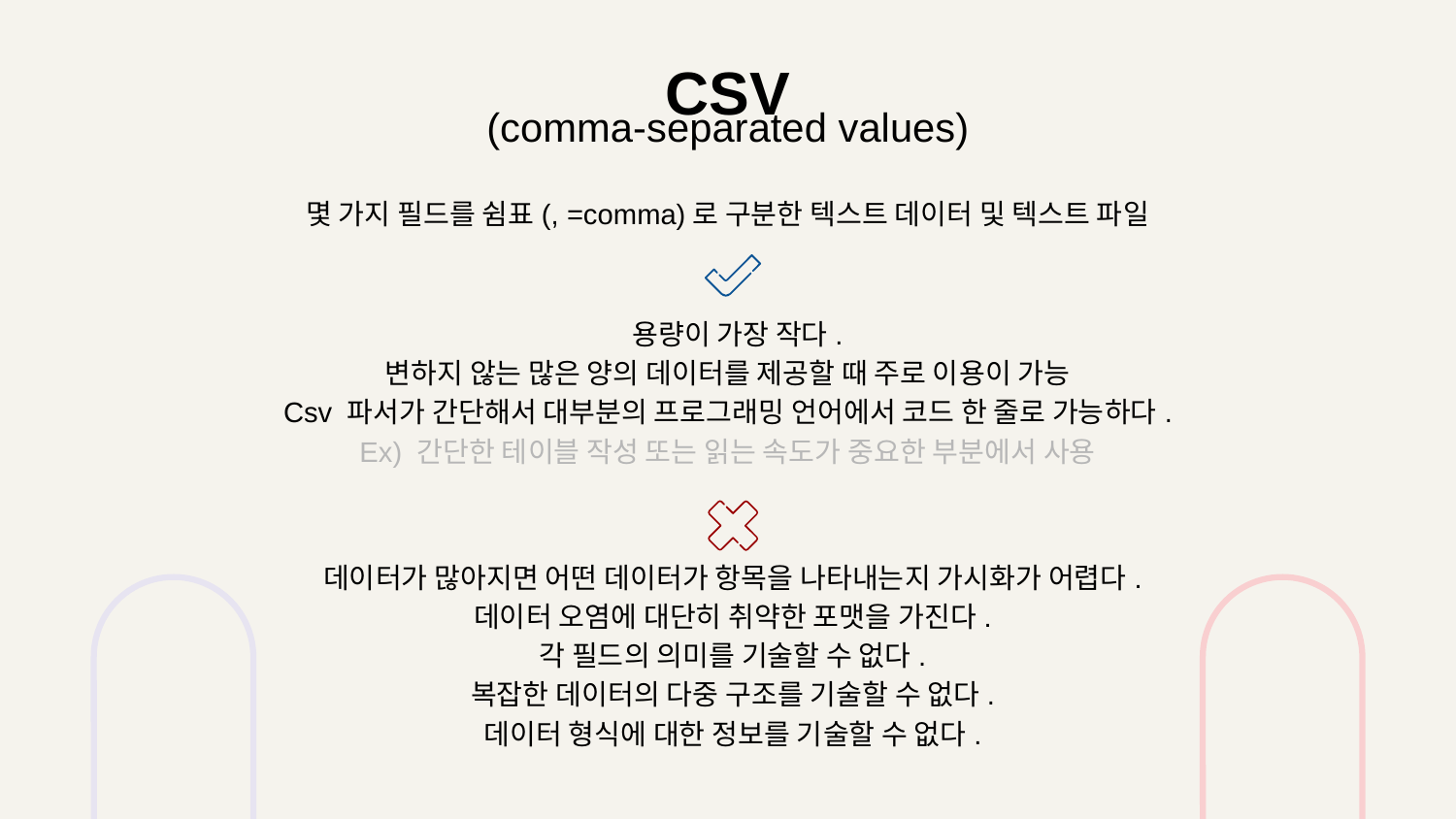

# CSV
(comma-separated values)
몇 가지 필드를 쉼표(, =comma)로 구분한 텍스트 데이터 및 텍스트 파일

  용량이 가장 작다.
변하지 않는 많은 양의 데이터를 제공할 때 주로 이용이 가능
Csv 파서가 간단해서 대부분의 프로그래밍 언어에서 코드 한 줄로 가능하다.
Ex) 간단한 테이블 작성 또는 읽는 속도가 중요한 부분에서 사용

데이터가 많아지면 어떤 데이터가 항목을 나타내는지 가시화가 어렵다.
데이터 오염에 대단히 취약한 포맷을 가진다.
각 필드의 의미를 기술할 수 없다.
복잡한 데이터의 다중 구조를 기술할 수 없다.
데이터 형식에 대한 정보를 기술할 수 없다.